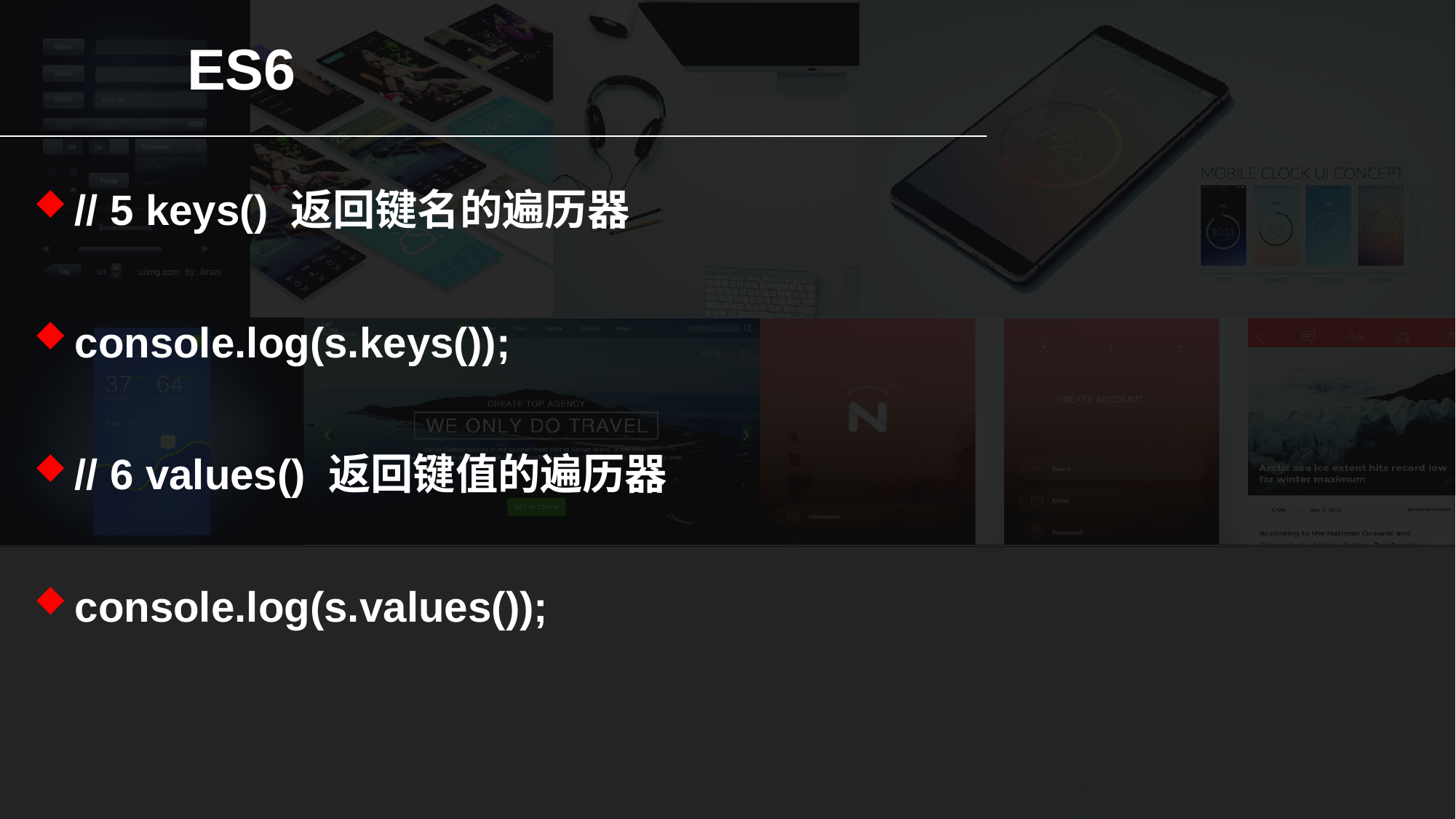

ES6

// 5 keys() 返回键名的遍历器

console.log(s.keys());

// 6 values() 返回键值的遍历器

console.log(s.values());